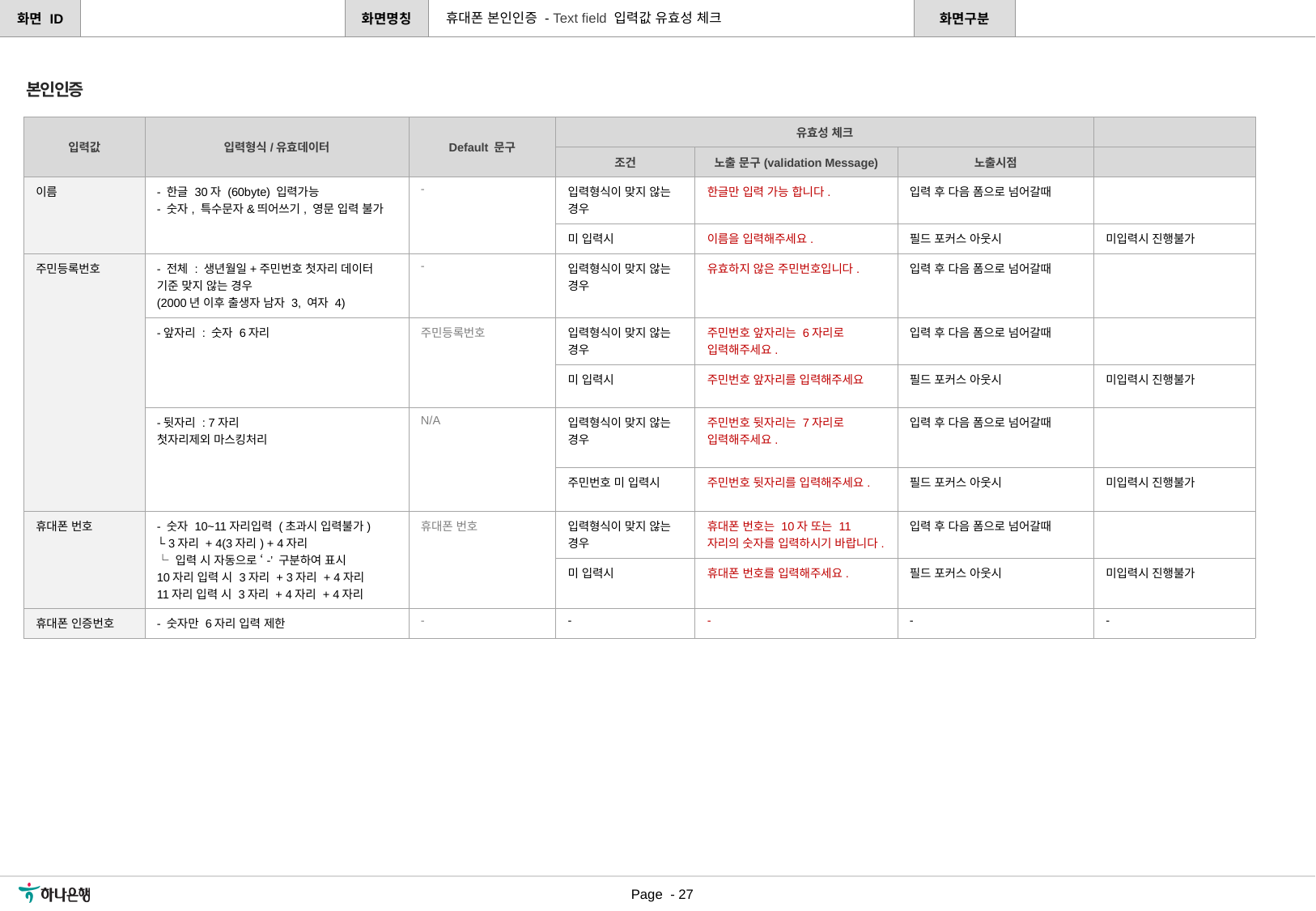

휴대폰 본인인증 - Text field 입력값 유효성 체크
본인인증
| 입력값 | 입력형식/유효데이터 | Default 문구 | 유효성 체크 |  |  |  |
| --- | --- | --- | --- | --- | --- | --- |
|  |  |  | 조건 | 노출 문구(validation Message) | 노출시점 |  |
| 이름 | - 한글 30자 (60byte) 입력가능 - 숫자, 특수문자&띄어쓰기, 영문 입력 불가 | - | 입력형식이 맞지 않는 경우 | 한글만 입력 가능 합니다. | 입력 후 다음 폼으로 넘어갈때 |  |
|  |  |  | 미 입력시 | 이름을 입력해주세요. | 필드 포커스 아웃시 | 미입력시 진행불가 |
| 주민등록번호 | - 전체 : 생년월일+주민번호 첫자리 데이터 기준 맞지 않는 경우 (2000년 이후 출생자 남자 3, 여자 4) | - | 입력형식이 맞지 않는 경우 | 유효하지 않은 주민번호입니다. | 입력 후 다음 폼으로 넘어갈때 |  |
|  | -앞자리 : 숫자 6자리 | 주민등록번호 | 입력형식이 맞지 않는 경우 | 주민번호 앞자리는 6자리로 입력해주세요. | 입력 후 다음 폼으로 넘어갈때 |  |
|  |  |  | 미 입력시 | 주민번호 앞자리를 입력해주세요 | 필드 포커스 아웃시 | 미입력시 진행불가 |
|  | -뒷자리 : 7자리 첫자리제외 마스킹처리 | N/A | 입력형식이 맞지 않는 경우 | 주민번호 뒷자리는 7자리로 입력해주세요. | 입력 후 다음 폼으로 넘어갈때 |  |
|  |  |  | 주민번호 미 입력시 | 주민번호 뒷자리를 입력해주세요. | 필드 포커스 아웃시 | 미입력시 진행불가 |
| 휴대폰 번호 | - 숫자 10~11자리입력 (초과시 입력불가) └ 3자리 + 4(3자리) + 4자리 └ 입력 시 자동으로 ‘-’ 구분하여 표시 10자리 입력 시 3자리 + 3자리 + 4자리 11자리 입력 시 3자리 + 4자리 + 4자리 | 휴대폰 번호 | 입력형식이 맞지 않는 경우 | 휴대폰 번호는 10자 또는 11자리의 숫자를 입력하시기 바랍니다. | 입력 후 다음 폼으로 넘어갈때 |  |
|  |  |  | 미 입력시 | 휴대폰 번호를 입력해주세요. | 필드 포커스 아웃시 | 미입력시 진행불가 |
| 휴대폰 인증번호 | - 숫자만 6자리 입력 제한 | - | - | - | - | - |